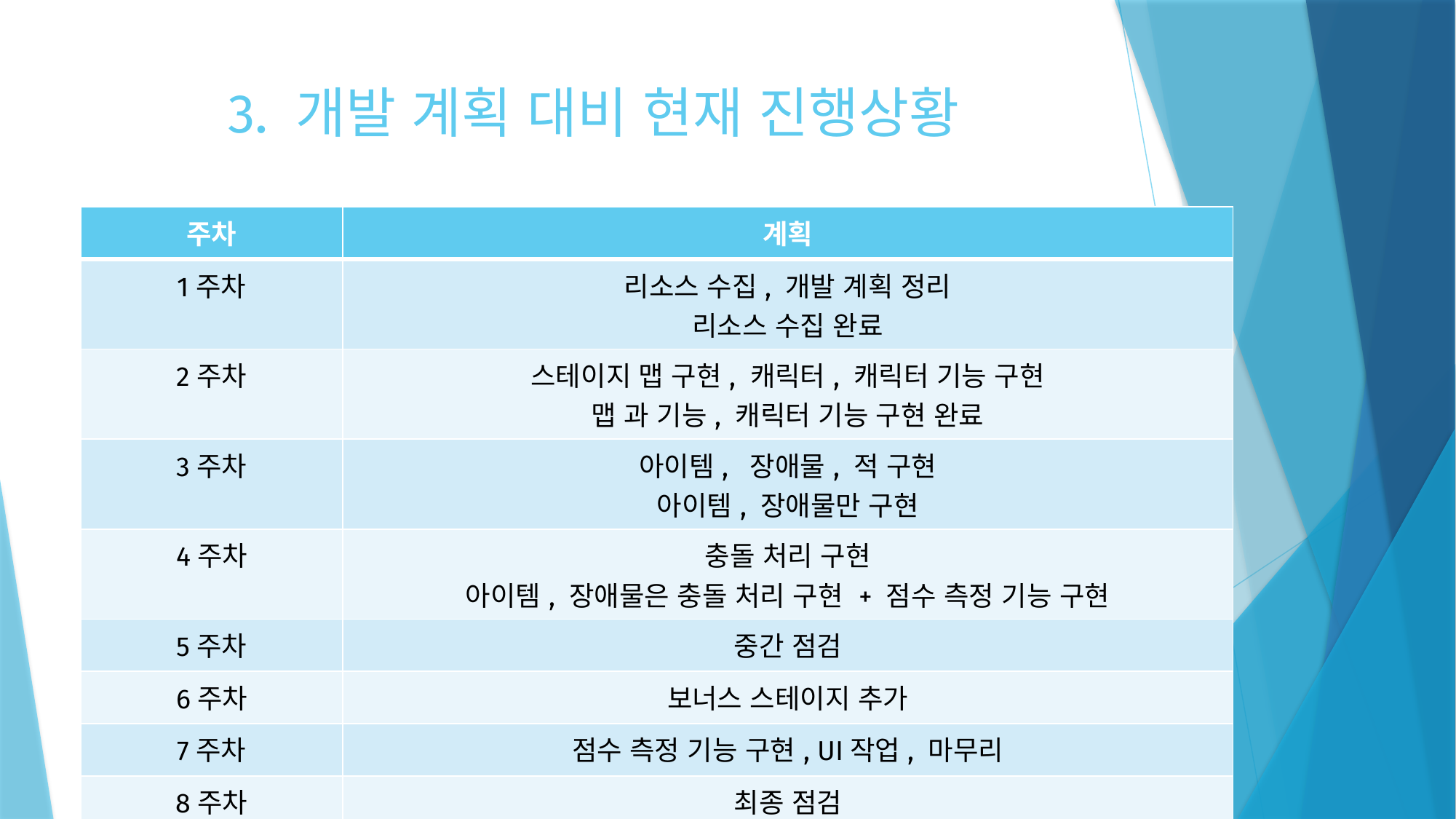

# 3. 개발 계획 대비 현재 진행상황
| 주차 | 계획 |
| --- | --- |
| 1주차 | 리소스 수집, 개발 계획 정리 리소스 수집 완료 |
| 2주차 | 스테이지 맵 구현, 캐릭터, 캐릭터 기능 구현 맵 과 기능, 캐릭터 기능 구현 완료 |
| 3주차 | 아이템, 장애물, 적 구현 아이템, 장애물만 구현 |
| 4주차 | 충돌 처리 구현 아이템, 장애물은 충돌 처리 구현 + 점수 측정 기능 구현 |
| 5주차 | 중간 점검 |
| 6주차 | 보너스 스테이지 추가 |
| 7주차 | 점수 측정 기능 구현, UI작업, 마무리 |
| 8주차 | 최종 점검 |